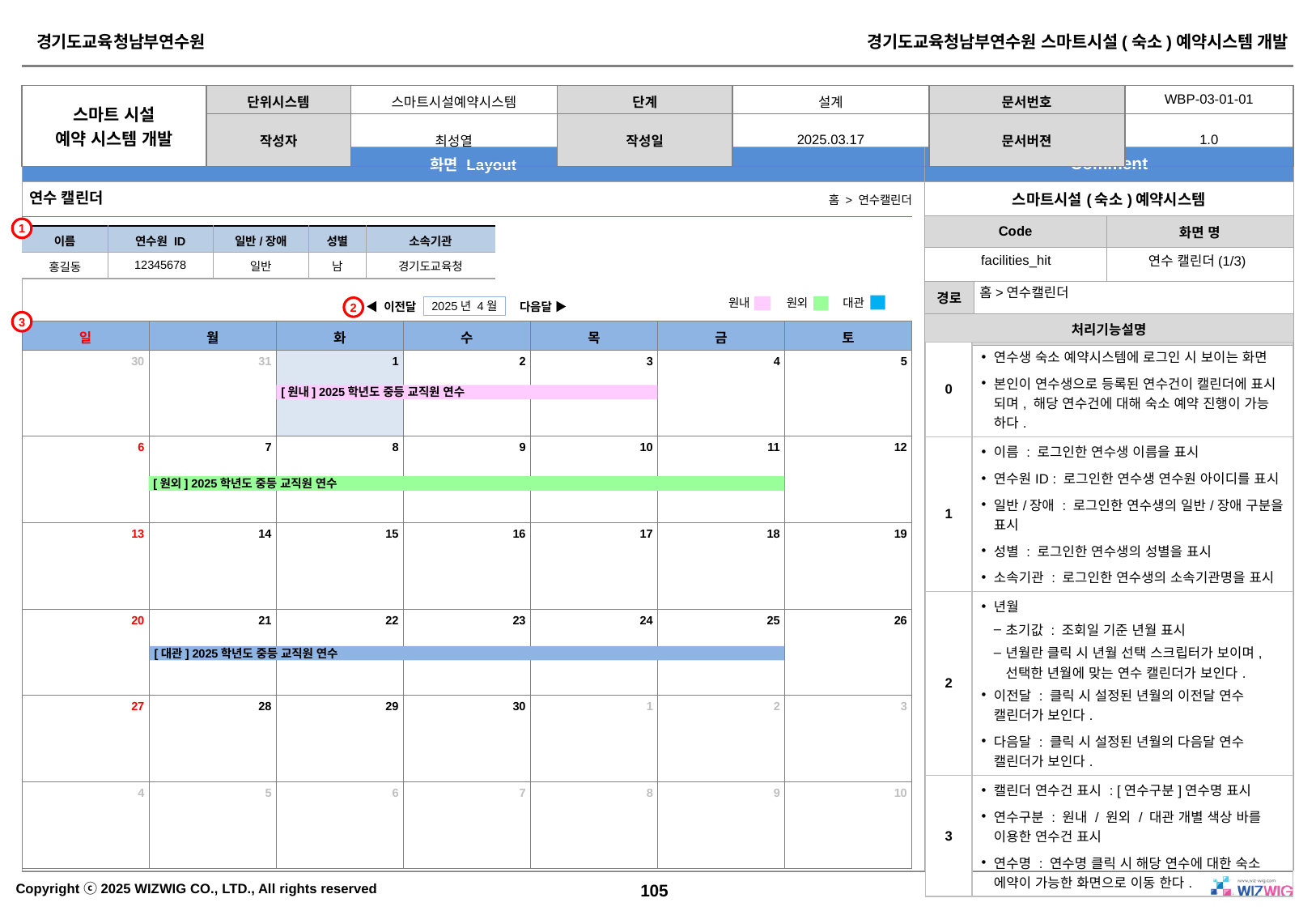

연수 캘린더
홈 > 연수캘린더
1
| 이름 | 연수원 ID | 일반/장애 | 성별 | 소속기관 |
| --- | --- | --- | --- | --- |
| 홍길동 | 12345678 | 일반 | 남 | 경기도교육청 |
facilities_hit
연수 캘린더(1/3)
홈>연수캘린더
원내
원외
대관

2025년 4월

2
◀ 이전달
다음달 ▶
3
| 일 | 월 | 화 | 수 | 목 | 금 | 토 |
| --- | --- | --- | --- | --- | --- | --- |
| 30 | 31 | 1 | 2 | 3 | 4 | 5 |
| 6 | 7 | 8 | 9 | 10 | 11 | 12 |
| 13 | 14 | 15 | 16 | 17 | 18 | 19 |
| 20 | 21 | 22 | 23 | 24 | 25 | 26 |
| 27 | 28 | 29 | 30 | 1 | 2 | 3 |
| 4 | 5 | 6 | 7 | 8 | 9 | 10 |
| 0 | 연수생 숙소 예약시스템에 로그인 시 보이는 화면 본인이 연수생으로 등록된 연수건이 캘린더에 표시 되며, 해당 연수건에 대해 숙소 예약 진행이 가능 하다. |
| --- | --- |
| 1 | 이름 : 로그인한 연수생 이름을 표시 연수원ID : 로그인한 연수생 연수원 아이디를 표시 일반/장애 : 로그인한 연수생의 일반/장애 구분을 표시 성별 : 로그인한 연수생의 성별을 표시 소속기관 : 로그인한 연수생의 소속기관명을 표시 |
| 2 | 년월 초기값 : 조회일 기준 년월 표시 년월란 클릭 시 년월 선택 스크립터가 보이며, 선택한 년월에 맞는 연수 캘린더가 보인다. 이전달 : 클릭 시 설정된 년월의 이전달 연수 캘린더가 보인다. 다음달 : 클릭 시 설정된 년월의 다음달 연수 캘린더가 보인다. |
| 3 | 캘린더 연수건 표시 : [연수구분]연수명 표시 연수구분 : 원내 / 원외 / 대관 개별 색상 바를 이용한 연수건 표시 연수명 : 연수명 클릭 시 해당 연수에 대한 숙소 에약이 가능한 화면으로 이동 한다. |
[원내] 2025학년도 중등 교직원 연수
[원외] 2025학년도 중등 교직원 연수
[대관] 2025학년도 중등 교직원 연수